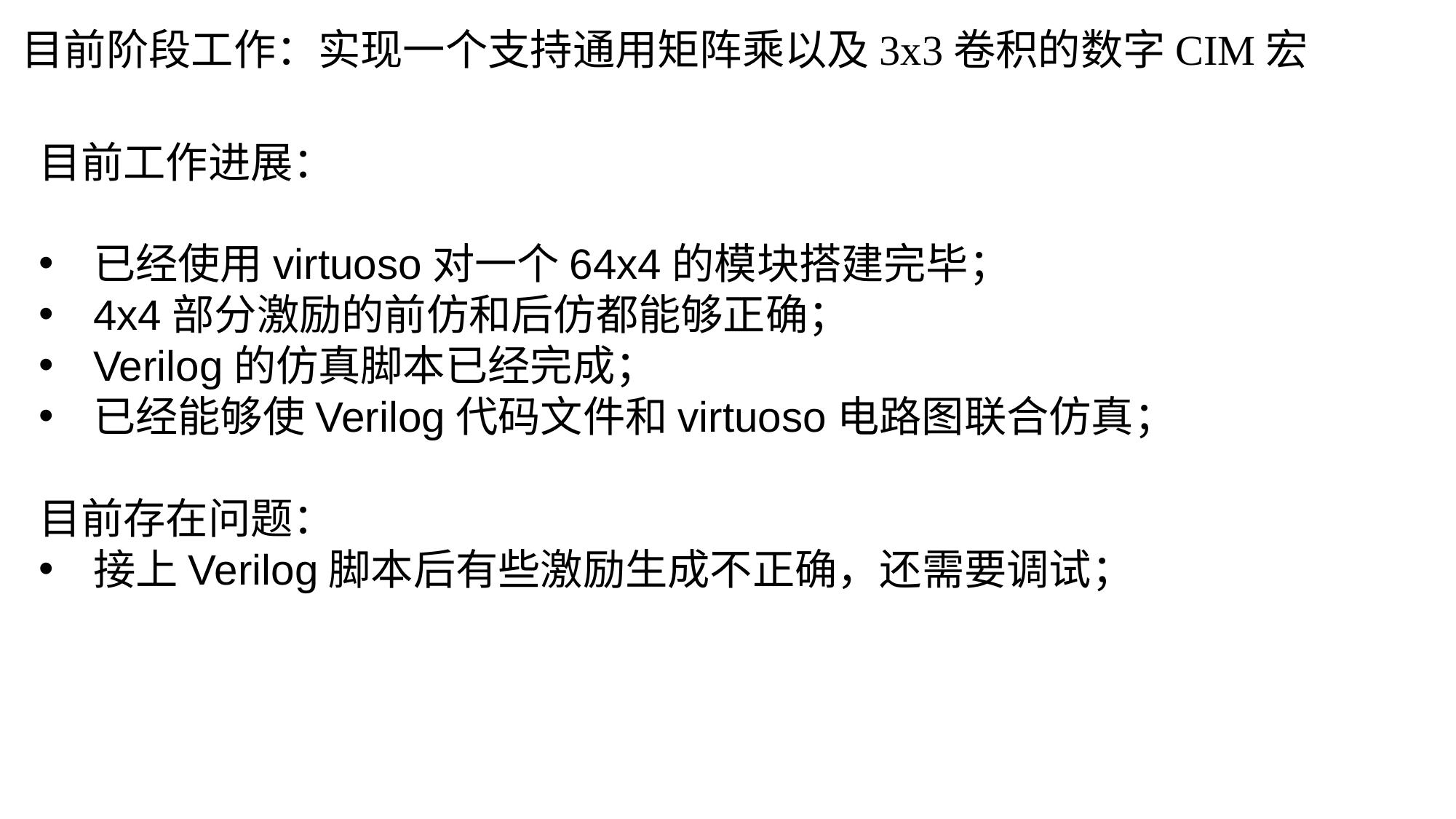

目前阶段工作：实现一个支持通用矩阵乘以及3x3卷积的数字CIM宏
目前工作进展：

已经使用virtuoso对一个64x4的模块搭建完毕；
4x4部分激励的前仿和后仿都能够正确；
Verilog的仿真脚本已经完成；
已经能够使Verilog代码文件和virtuoso电路图联合仿真；

目前存在问题：
接上Verilog脚本后有些激励生成不正确，还需要调试；